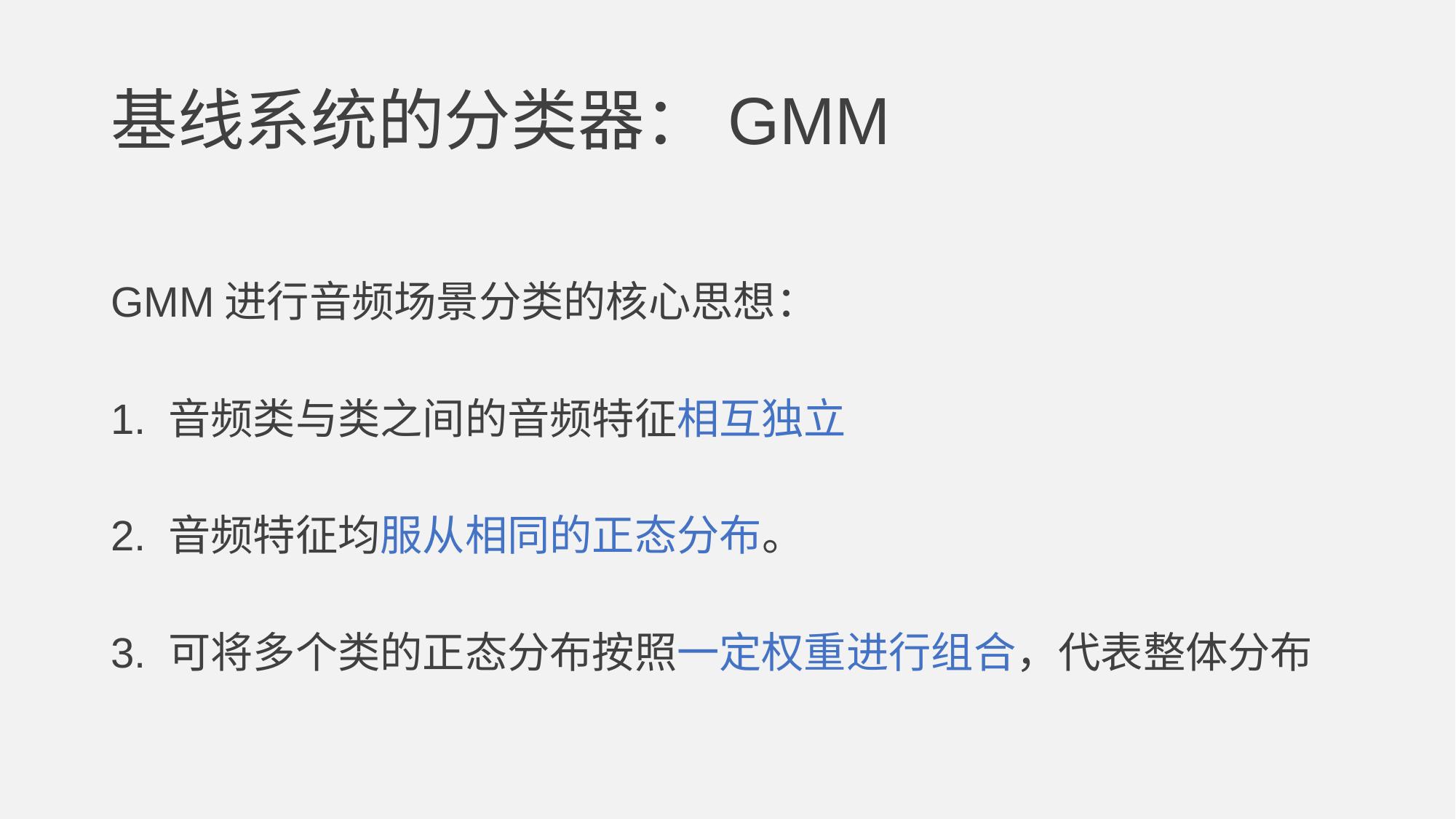

# 基线系统的分类器：GMM
GMM进行音频场景分类的核心思想：
1. 音频类与类之间的音频特征相互独立
2. 音频特征均服从相同的正态分布。
3. 可将多个类的正态分布按照一定权重进行组合，代表整体分布